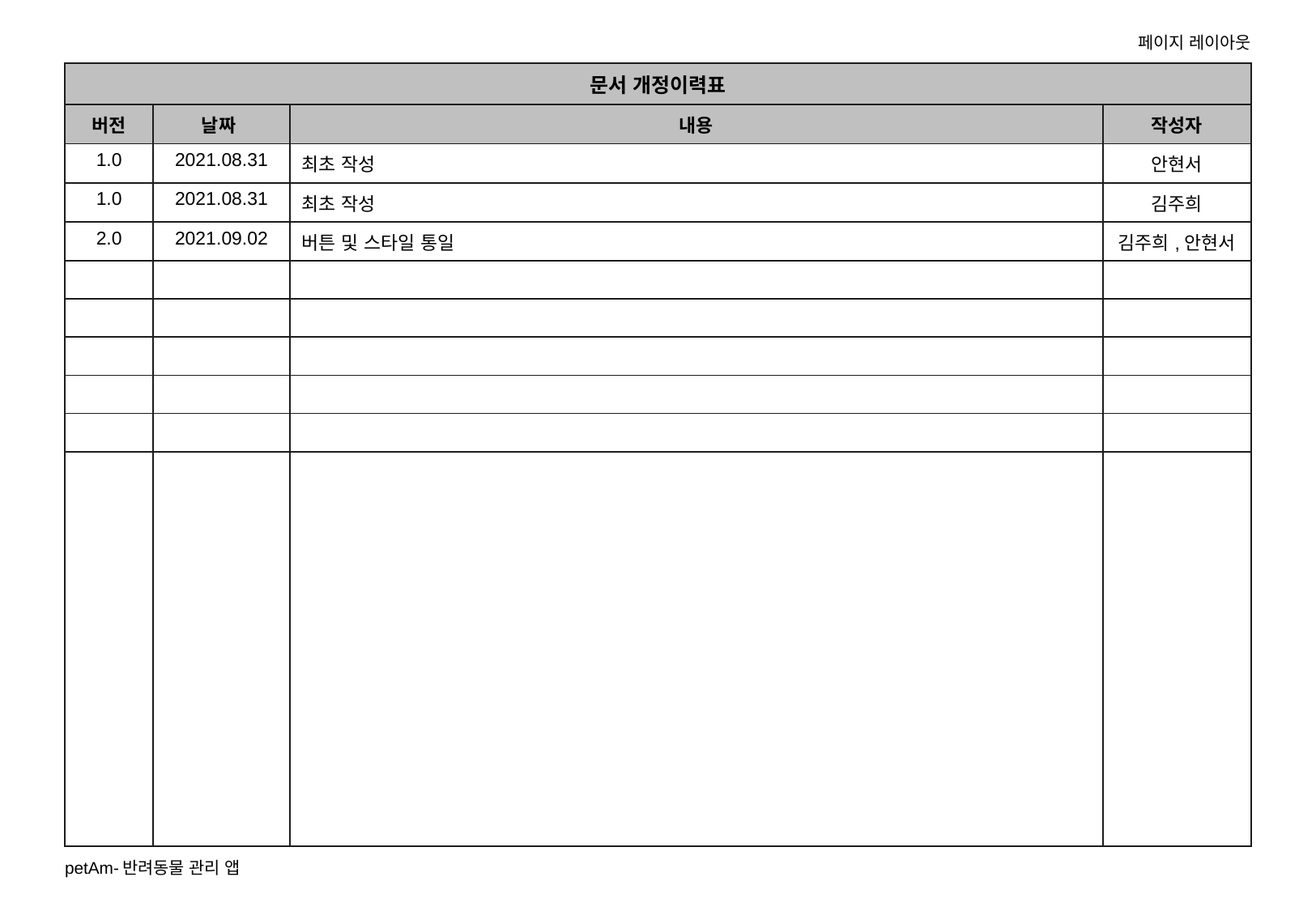

페이지 레이아웃
| 문서 개정이력표 |  |  |  |
| --- | --- | --- | --- |
| 버전 | 날짜 | 내용 | 작성자 |
| 1.0 | 2021.08.31 | 최초 작성 | 안현서 |
| 1.0 | 2021.08.31 | 최초 작성 | 김주희 |
| 2.0 | 2021.09.02 | 버튼 및 스타일 통일 | 김주희,안현서 |
|  |  |  |  |
|  |  |  |  |
|  |  |  |  |
|  |  |  |  |
|  |  |  |  |
|  |  |  |  |
petAm-반려동물 관리 앱